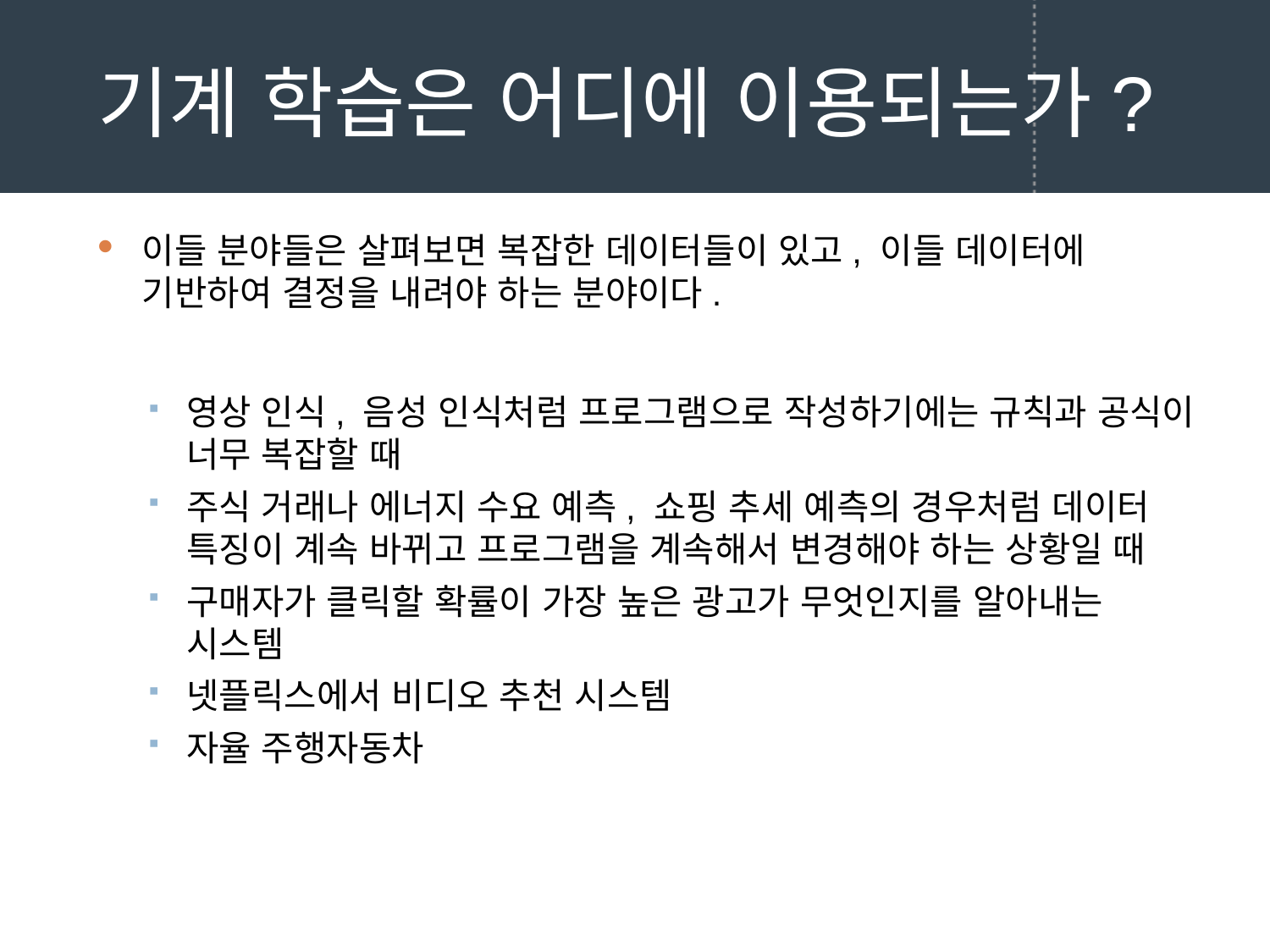

# 기계 학습은 어디에 이용되는가?
이들 분야들은 살펴보면 복잡한 데이터들이 있고, 이들 데이터에 기반하여 결정을 내려야 하는 분야이다.

영상 인식, 음성 인식처럼 프로그램으로 작성하기에는 규칙과 공식이 너무 복잡할 때
주식 거래나 에너지 수요 예측, 쇼핑 추세 예측의 경우처럼 데이터 특징이 계속 바뀌고 프로그램을 계속해서 변경해야 하는 상황일 때
구매자가 클릭할 확률이 가장 높은 광고가 무엇인지를 알아내는 시스템
넷플릭스에서 비디오 추천 시스템
자율 주행자동차